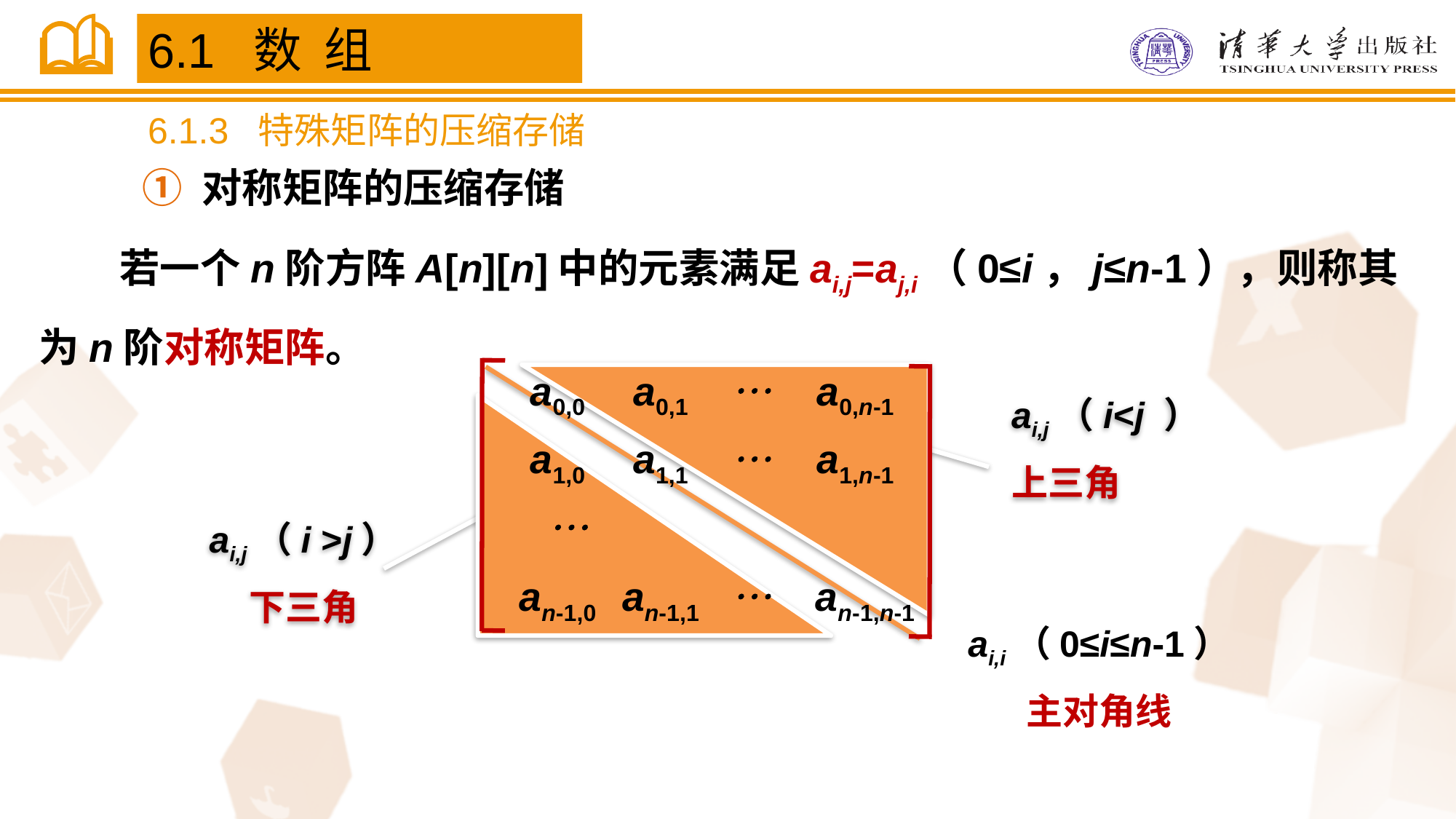

6.1  数  组
6.1.3  特殊矩阵的压缩存储
① 对称矩阵的压缩存储
　　若一个n阶方阵A[n][n]中的元素满足ai,j=aj,i（0≤i，j≤n-1），则称其为n阶对称矩阵。
…

ai,j（i<j ）
上三角

a0,0
a0,1
a0,n-1

ai,i（0≤i≤n-1）
主对角线

ai,j（i >j）
下三角
…
a1,0
a1,1
a1,n-1
…
…
an-1,0
an-1,1
an-1,n-1